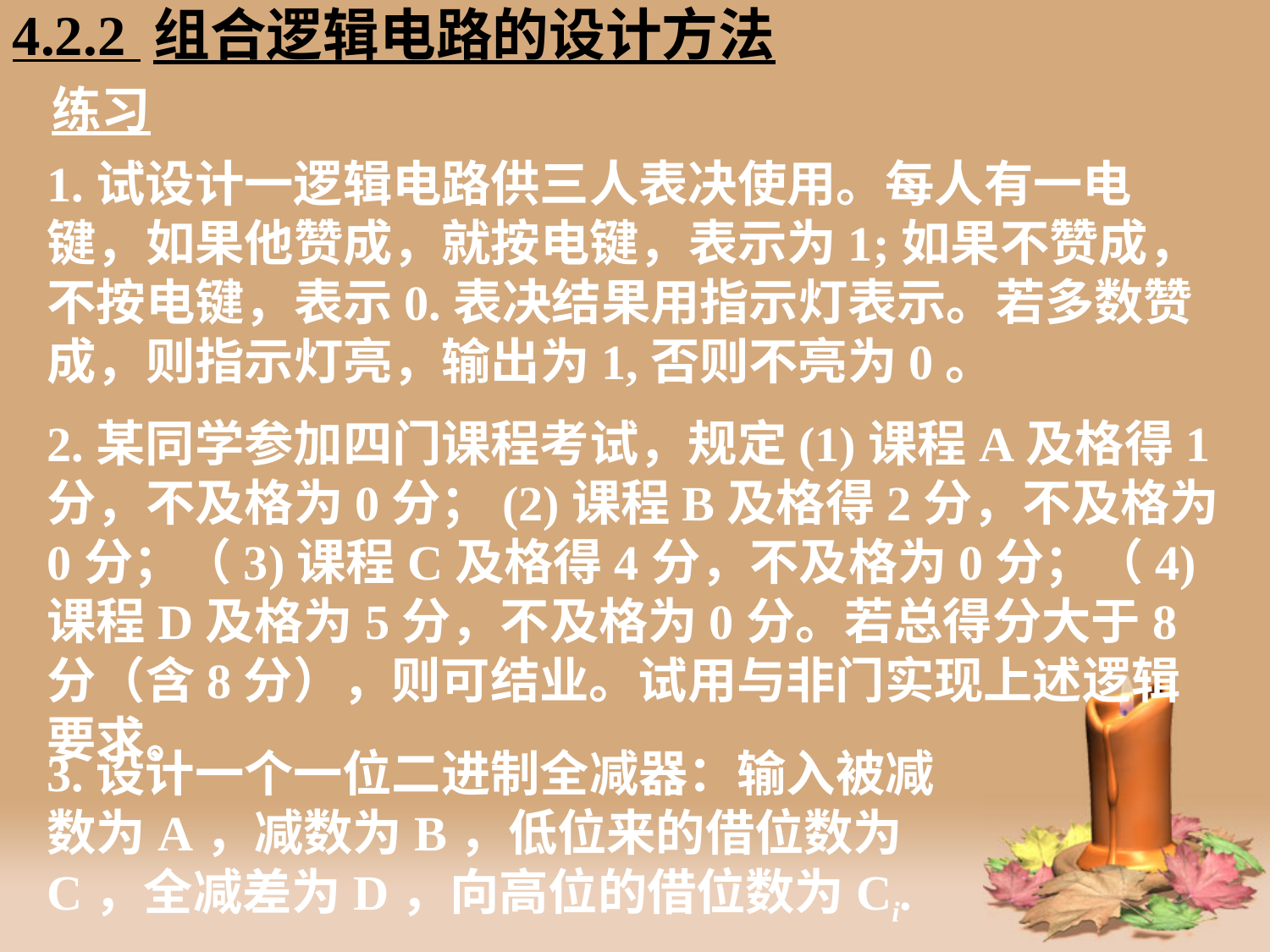

4.2.2 组合逻辑电路的设计方法
# 练习
1.试设计一逻辑电路供三人表决使用。每人有一电键，如果他赞成，就按电键，表示为1;如果不赞成，不按电键，表示0.表决结果用指示灯表示。若多数赞成，则指示灯亮，输出为1,否则不亮为0。
2.某同学参加四门课程考试，规定(1)课程A及格得1分，不及格为0分；(2)课程B及格得2分，不及格为0分；（3)课程C及格得4分，不及格为0分；（4)课程D及格为5分，不及格为0分。若总得分大于8分（含8分），则可结业。试用与非门实现上述逻辑要求。
3.设计一个一位二进制全减器：输入被减数为A，减数为B，低位来的借位数为C，全减差为D，向高位的借位数为Ci.